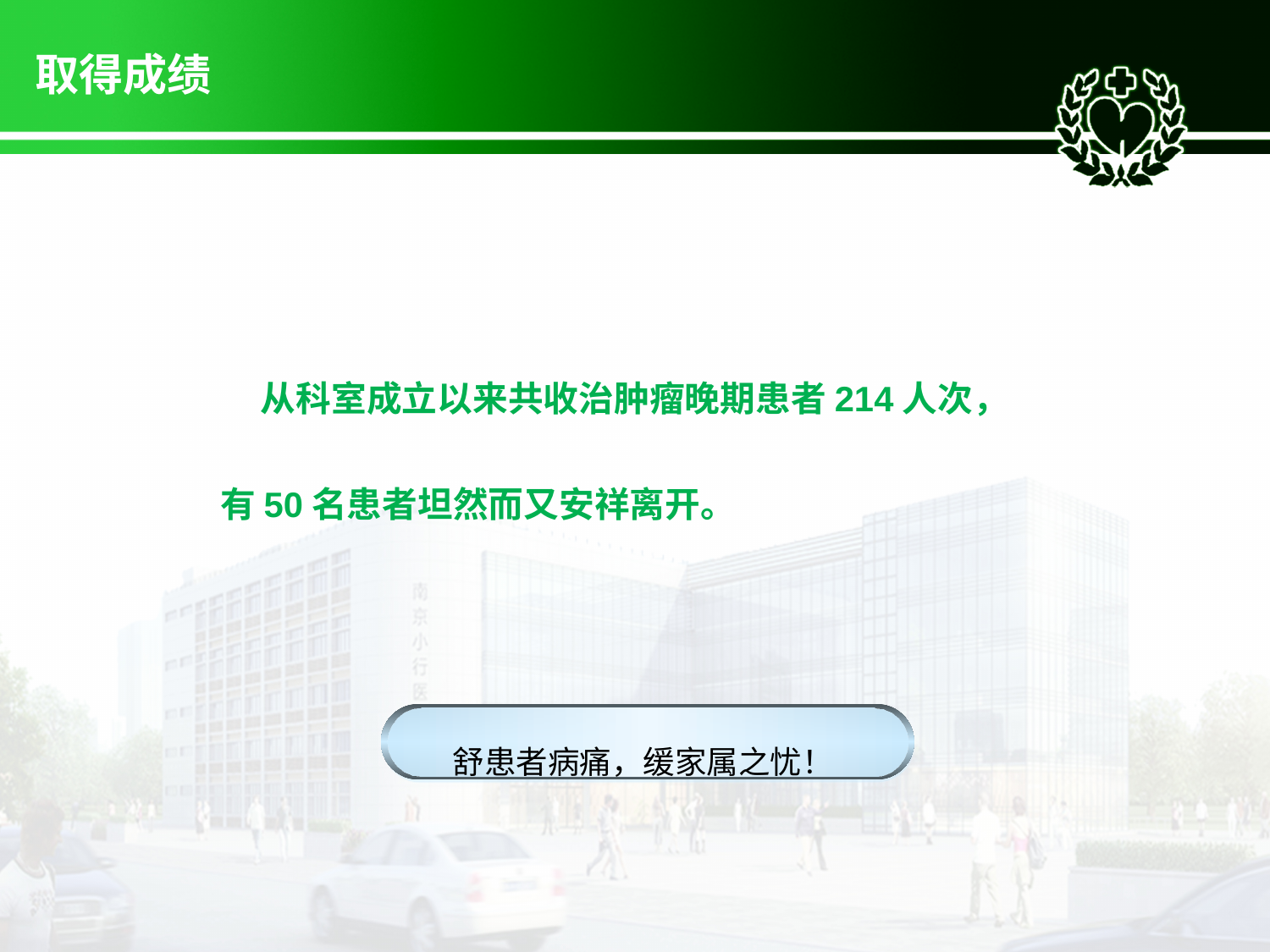

取得成绩
    从科室成立以来共收治肿瘤晚期患者214人次，有50名患者坦然而又安祥离开。
舒患者病痛，缓家属之忧！